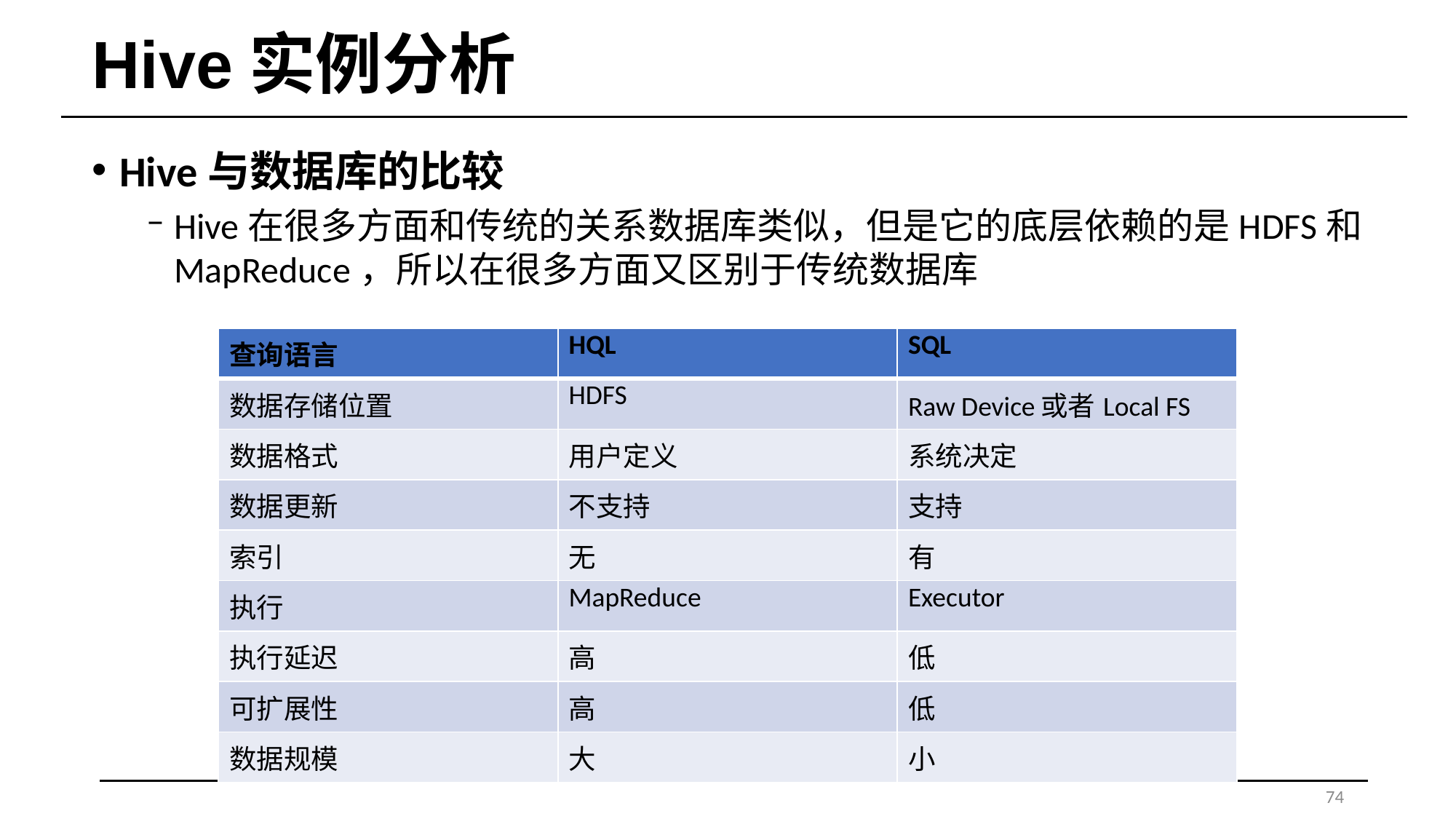

# Hive实例分析
Hive与数据库的比较
Hive在很多方面和传统的关系数据库类似，但是它的底层依赖的是HDFS和MapReduce，所以在很多方面又区别于传统数据库
| 查询语言 | HQL | SQL |
| --- | --- | --- |
| 数据存储位置 | HDFS | Raw Device或者Local FS |
| 数据格式 | 用户定义 | 系统决定 |
| 数据更新 | 不支持 | 支持 |
| 索引 | 无 | 有 |
| 执行 | MapReduce | Executor |
| 执行延迟 | 高 | 低 |
| 可扩展性 | 高 | 低 |
| 数据规模 | 大 | 小 |
74